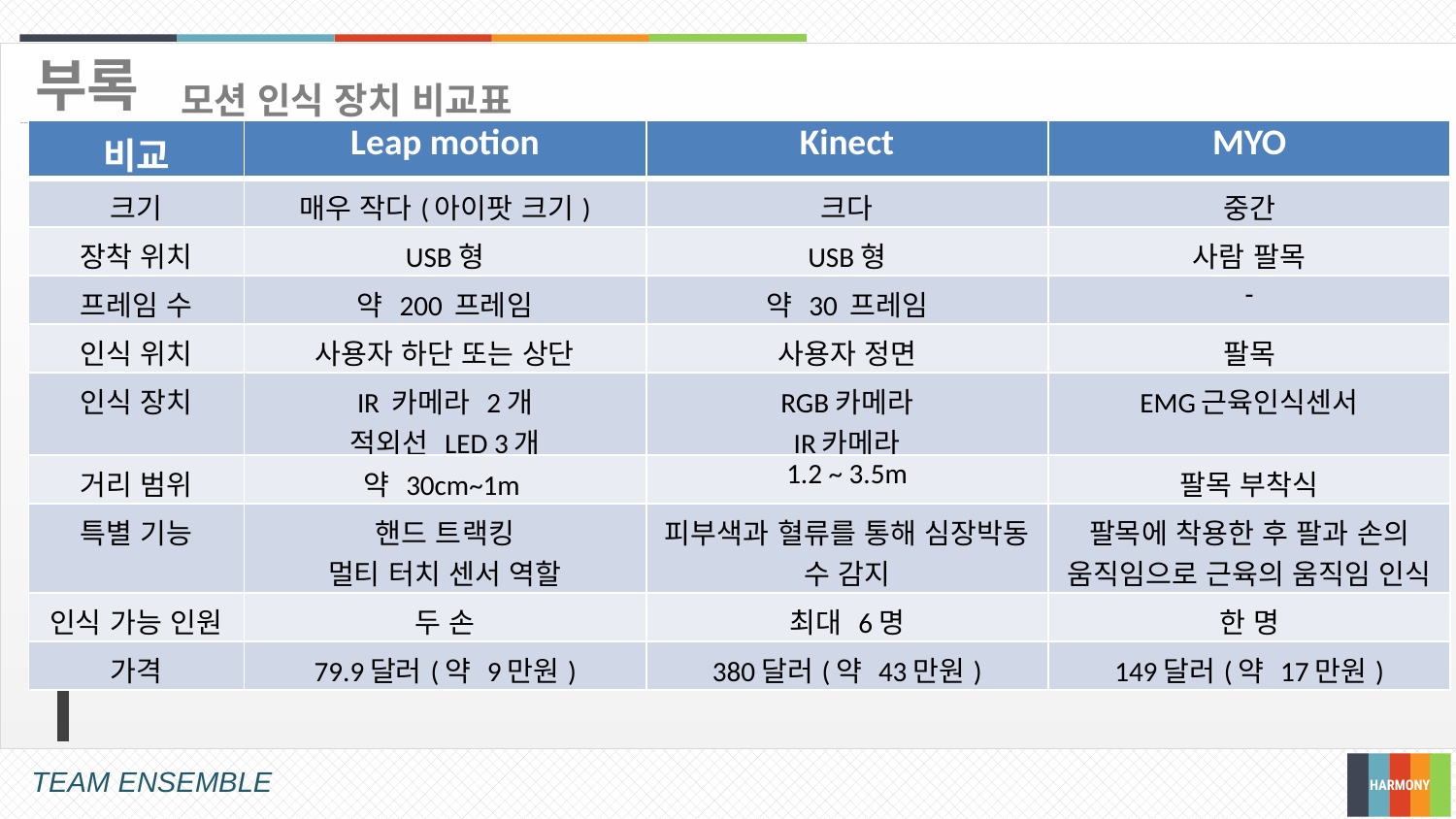

부록
 모션 인식 장치 비교표
| 비교 | Leap motion | Kinect | MYO |
| --- | --- | --- | --- |
| 크기 | 매우 작다(아이팟 크기) | 크다 | 중간 |
| 장착 위치 | USB형 | USB형 | 사람 팔목 |
| 프레임 수 | 약 200 프레임 | 약 30 프레임 | - |
| 인식 위치 | 사용자 하단 또는 상단 | 사용자 정면 | 팔목 |
| 인식 장치 | IR 카메라 2개 적외선 LED 3개 | RGB카메라 IR카메라 | EMG근육인식센서 |
| 거리 범위 | 약 30cm~1m | 1.2 ~ 3.5m | 팔목 부착식 |
| 특별 기능 | 핸드 트랙킹 멀티 터치 센서 역할 | 피부색과 혈류를 통해 심장박동 수 감지 | 팔목에 착용한 후 팔과 손의 움직임으로 근육의 움직임 인식 |
| 인식 가능 인원 | 두 손 | 최대 6명 | 한 명 |
| 가격 | 79.9달러(약 9만원) | 380달러(약 43만원) | 149달러(약 17만원) |